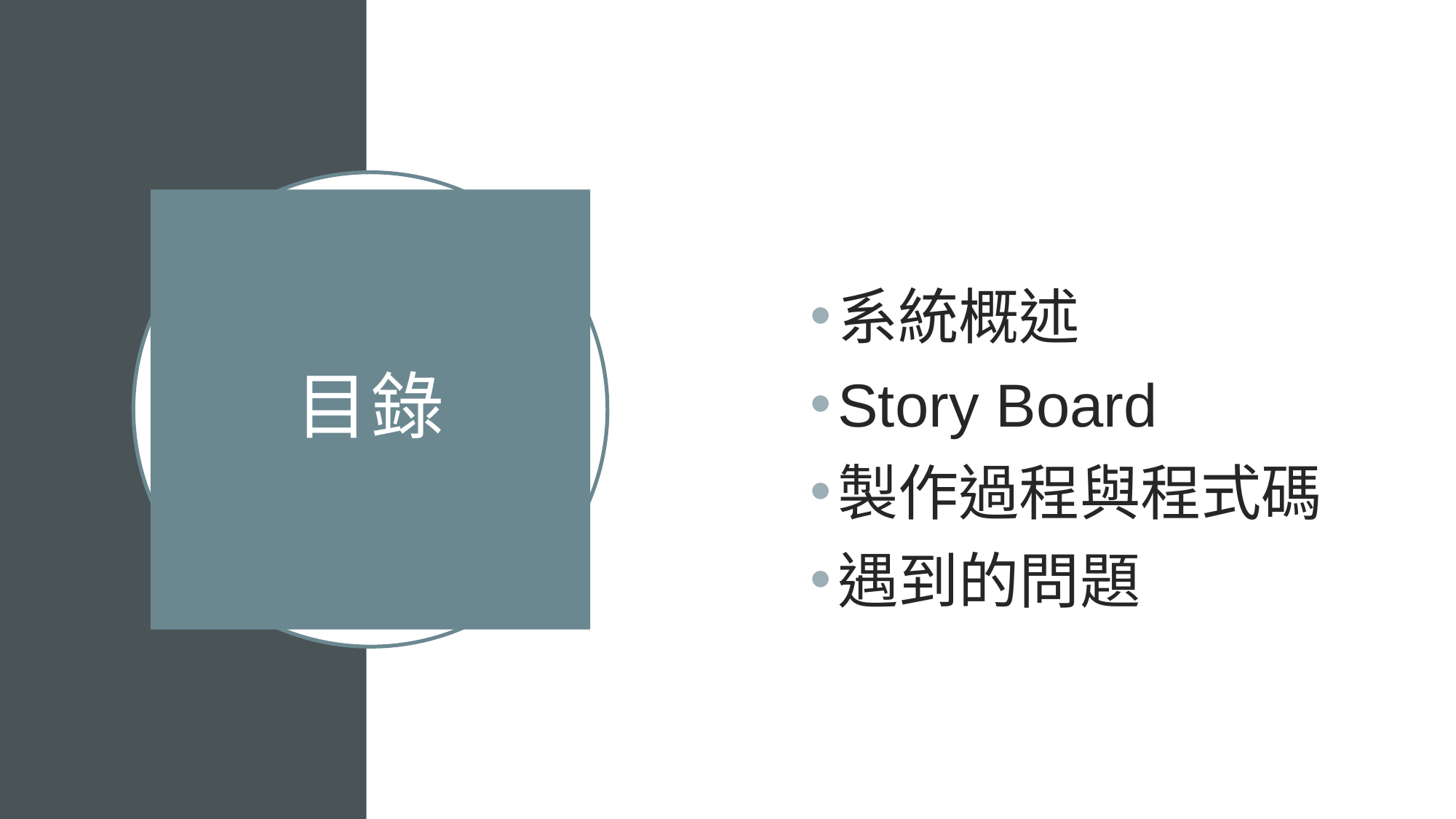

系統概述
Story Board
製作過程與程式碼
遇到的問題

# 目錄